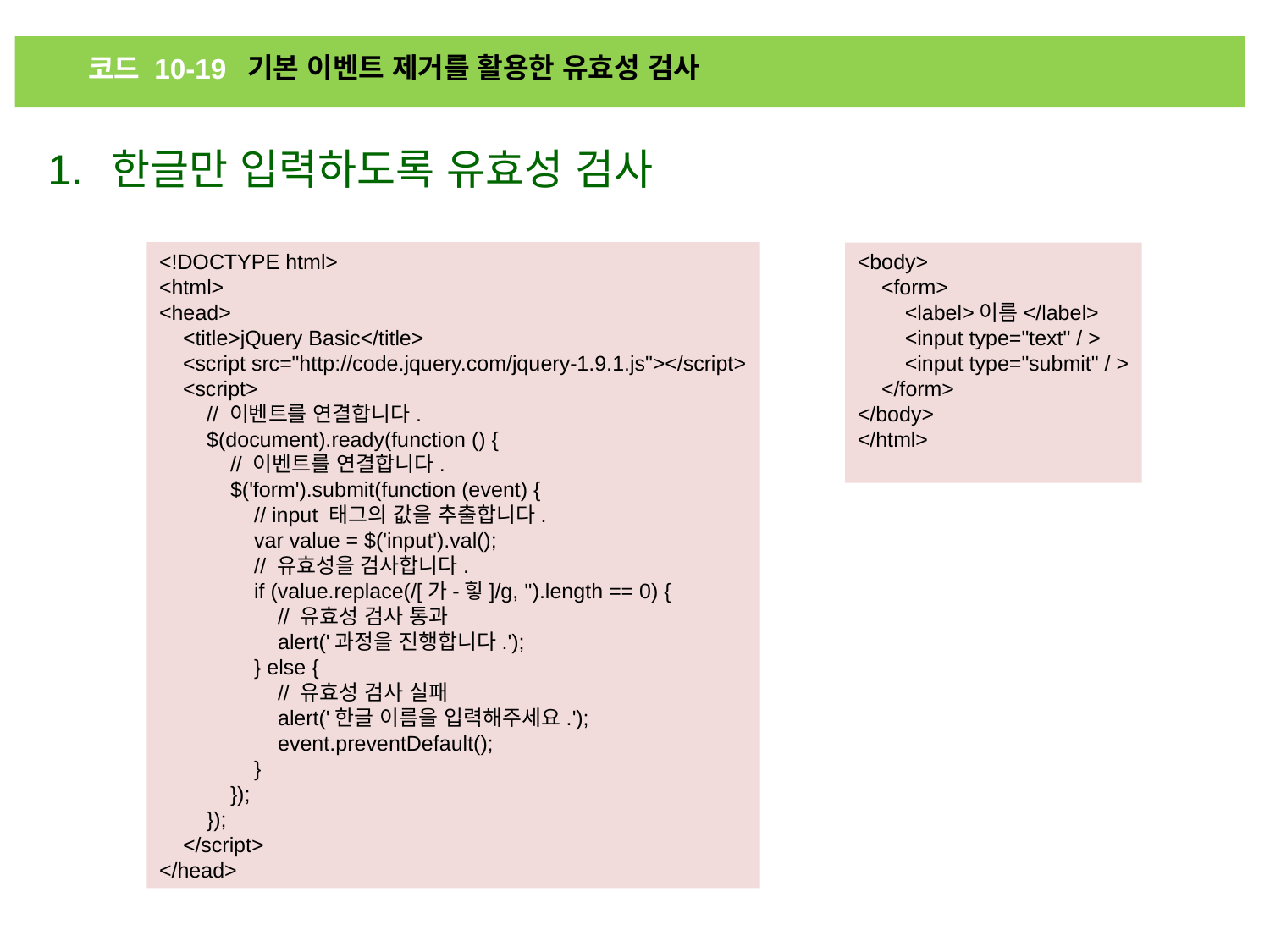

# 기본 이벤트 제거를 활용한 유효성 검사
코드 10-19
한글만 입력하도록 유효성 검사
﻿<!DOCTYPE html>
<html>
<head>
    <title>jQuery Basic</title>
    <script src="http://code.jquery.com/jquery-1.9.1.js"></script>
    <script>
        // 이벤트를 연결합니다.
        $(document).ready(function () {
            // 이벤트를 연결합니다.
            $('form').submit(function (event) {
                // input 태그의 값을 추출합니다.
                var value = $('input').val();
                // 유효성을 검사합니다.
                if (value.replace(/[가-힣]/g, '').length == 0) {
                    // 유효성 검사 통과
                    alert('과정을 진행합니다.');
                } else {
                    // 유효성 검사 실패
                    alert('한글 이름을 입력해주세요.');
                    event.preventDefault();
                }
            });
        });
    </script>
</head>
<body>
    <form>
        <label>이름</label>
        <input type="text" / >
        <input type="submit" / >
    </form>
</body>
</html>